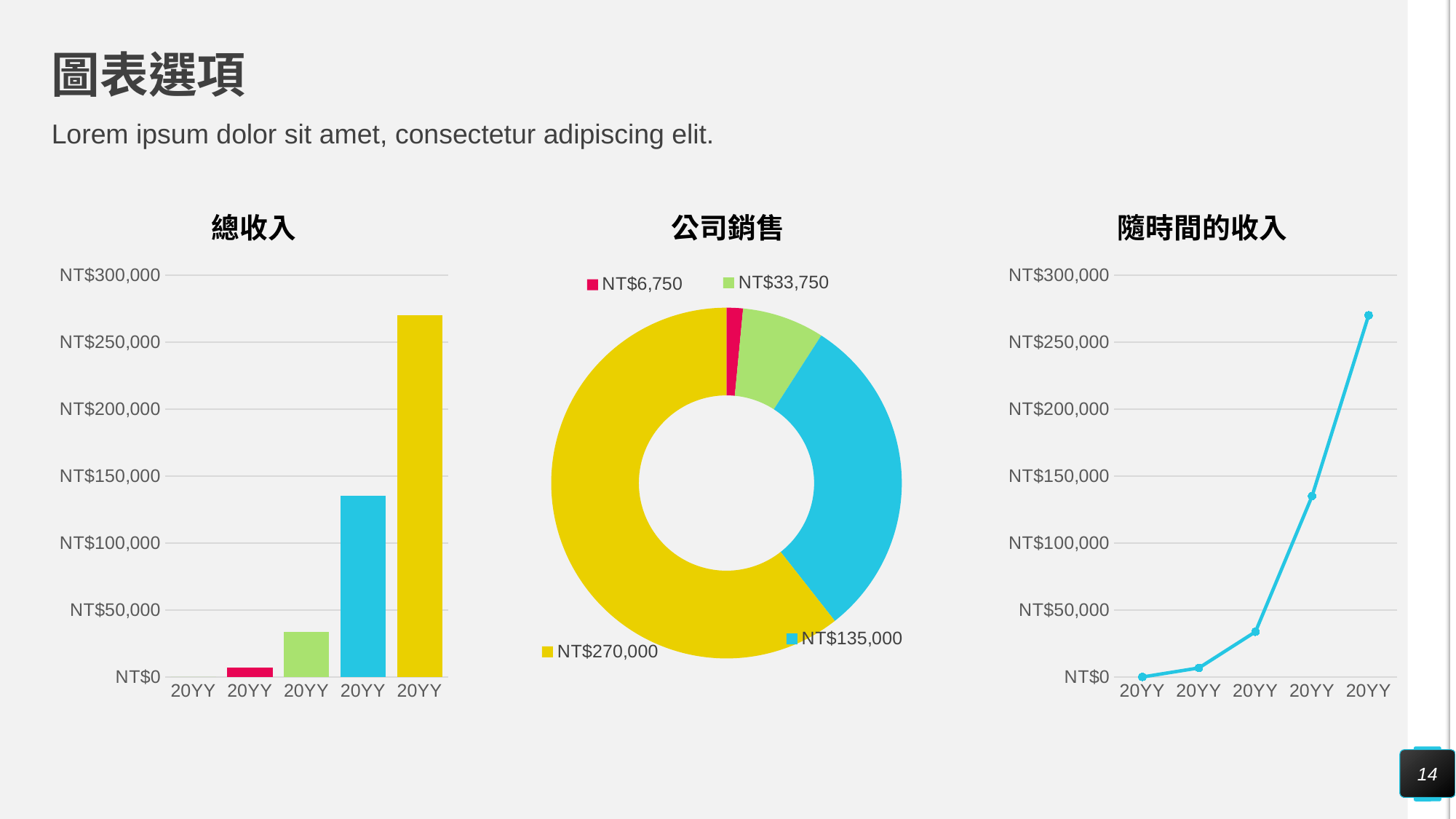

# 圖表選項
Lorem ipsum dolor sit amet, consectetur adipiscing elit.

### Chart: 總收入

| Category | 數列 1 |
|---|---|
| 20YY | 0.0 |
| 20YY | 6750.0 |
| 20YY | 33750.0 |
| 20YY | 135000.0 |
| 20YY | 270000.0 |

### Chart: 公司銷售

| Category | 數列 1 |
|---|---|
| 20YY | 0.0 |
| 20YY | 6750.0 |
| 20YY | 33750.0 |
| 20YY | 135000.0 |
| 20YY | 270000.0 |

### Chart: 隨時間的收入

| Category | 數列 1 |
|---|---|
| 20YY | 0.0 |
| 20YY | 6750.0 |
| 20YY | 33750.0 |
| 20YY | 135000.0 |
| 20YY | 270000.0 |
14